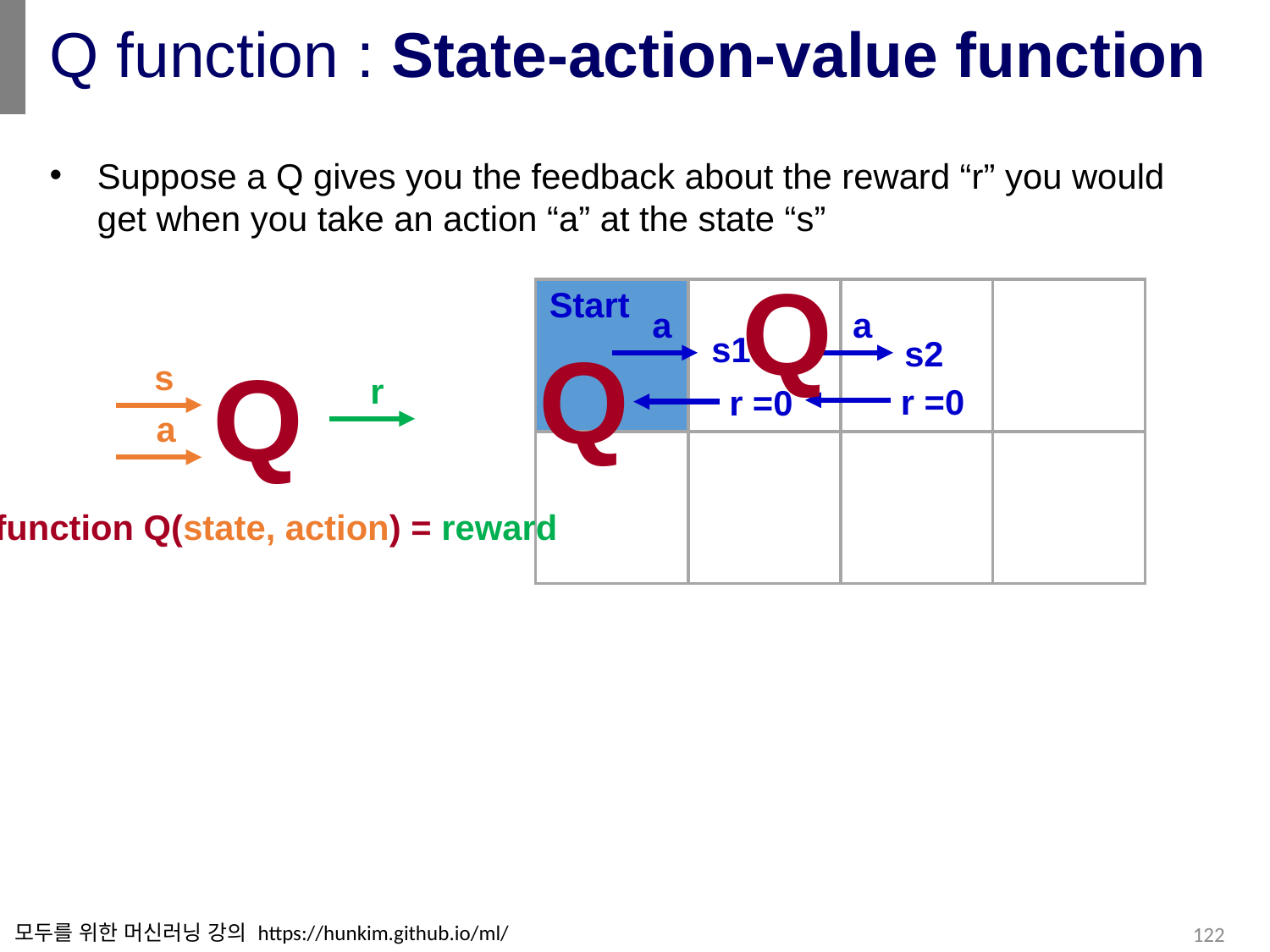

# Q function : State-action-value function
Suppose a Q gives you the feedback about the reward “r” you would get when you take an action “a” at the state “s”
Q
Start

a
s1
a
s2
Q
Q
function Q(state, action) = reward
s
r
a
r =0
r =0
모두를 위한 머신러닝 강의 https://hunkim.github.io/ml/
122